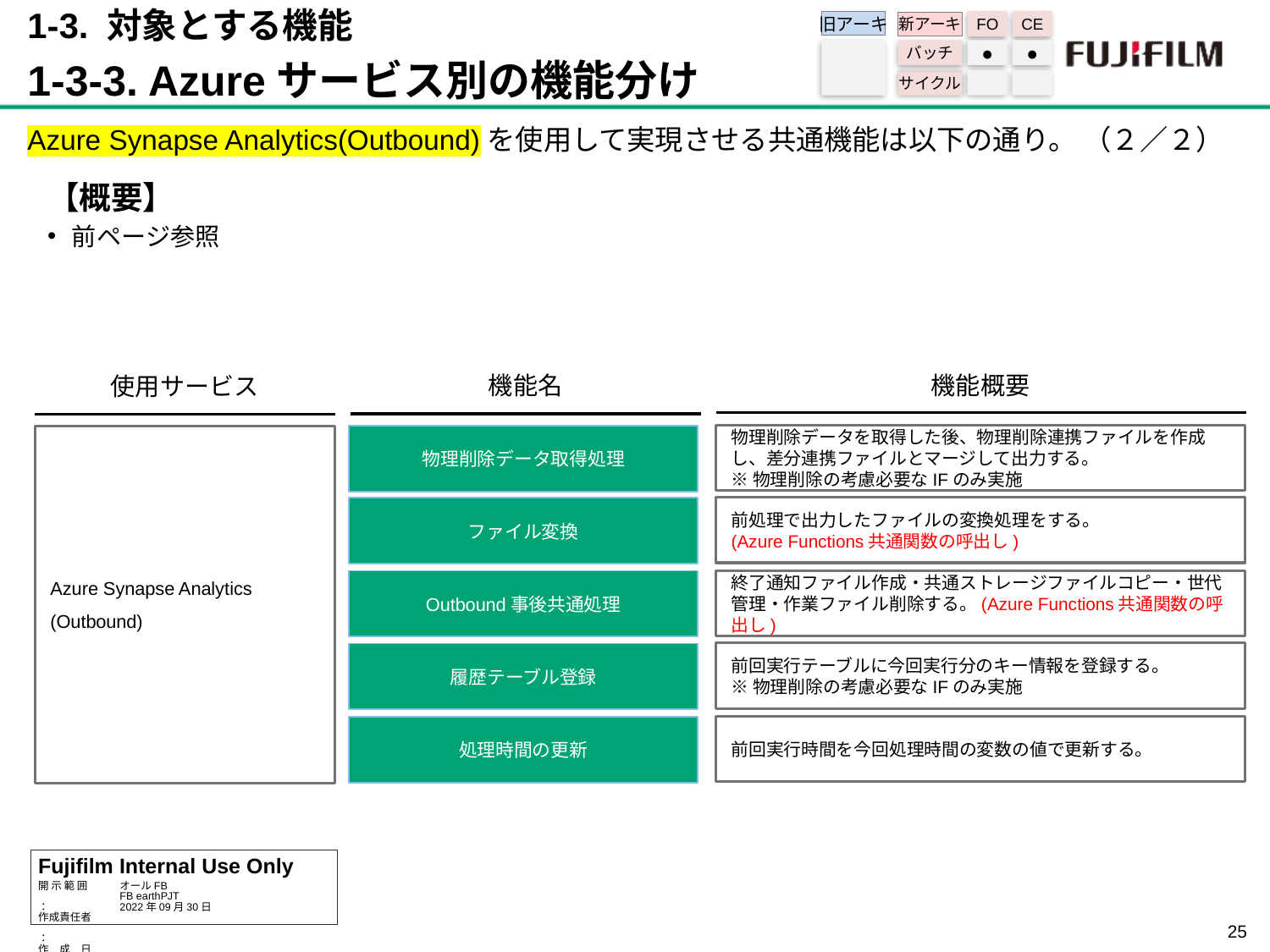

1-3. 対象とする機能
1-3-3. Azureサービス別の機能分け
旧アーキ
FO
CE
新アーキ
バッチ
●
●
サイクル

Azure Synapse Analytics(Outbound)を使用して実現させる共通機能は以下の通り。 （２／２）
【概要】
前ページ参照
機能概要
機能名
使用サービス
物理削除データを取得した後、物理削除連携ファイルを作成し、差分連携ファイルとマージして出力する。
※物理削除の考慮必要なIFのみ実施
Azure Synapse Analytics
(Outbound)
物理削除データ取得処理
前処理で出力したファイルの変換処理をする。
(Azure Functions共通関数の呼出し)
ファイル変換
Outbound事後共通処理
終了通知ファイル作成・共通ストレージファイルコピー・世代管理・作業ファイル削除する。(Azure Functions共通関数の呼出し)
前回実行テーブルに今回実行分のキー情報を登録する。
※物理削除の考慮必要なIFのみ実施
履歴テーブル登録
前回実行時間を今回処理時間の変数の値で更新する。
処理時間の更新
25